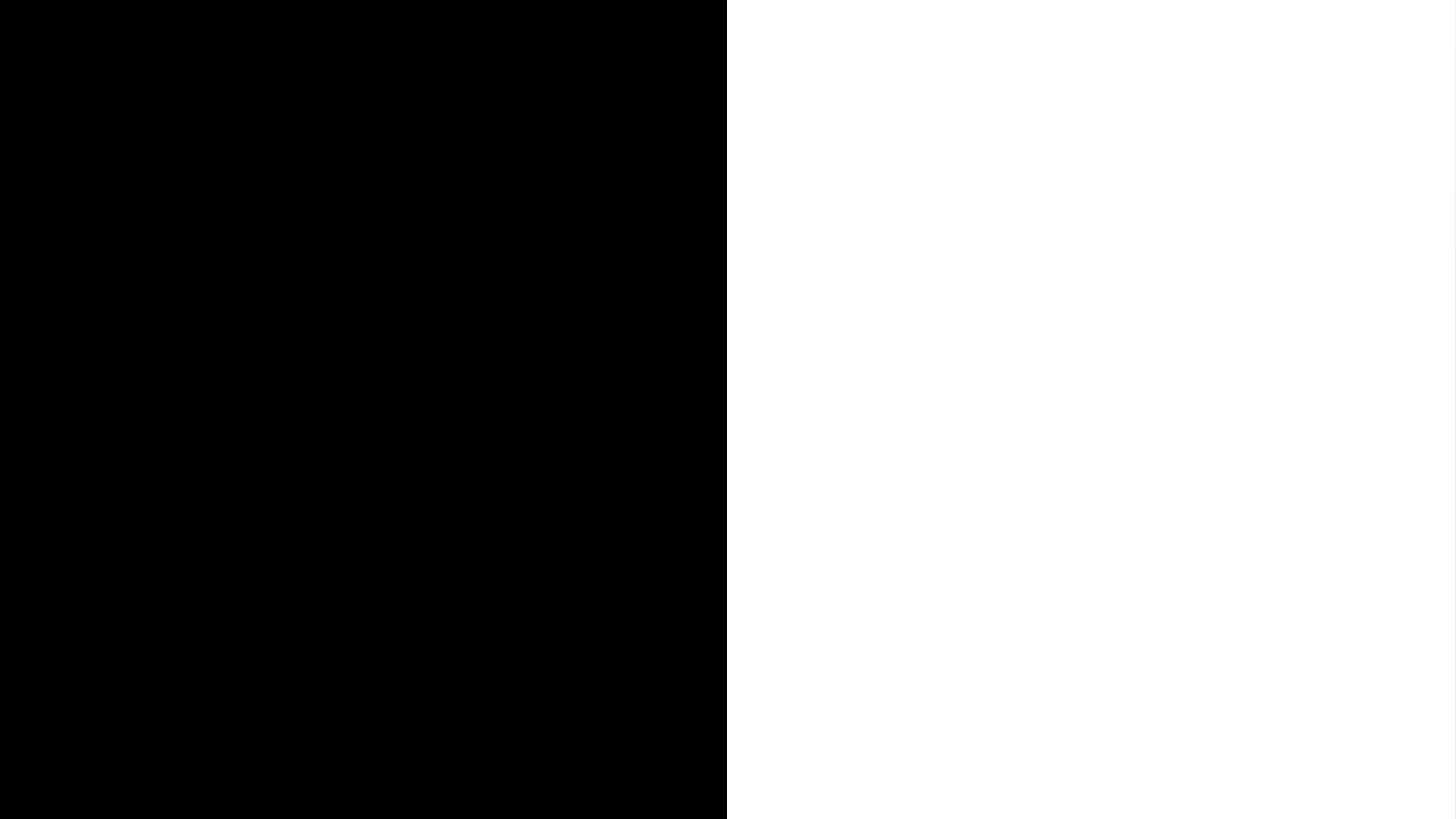

3. 今後の計画
マネタイズ
＄
＜案＞

ゲーム内課金制（キング崩落を防ぐ）
プレイ回数の制限
オンライン対戦非公開部屋
Ver 3.0
Ver 4.0
など